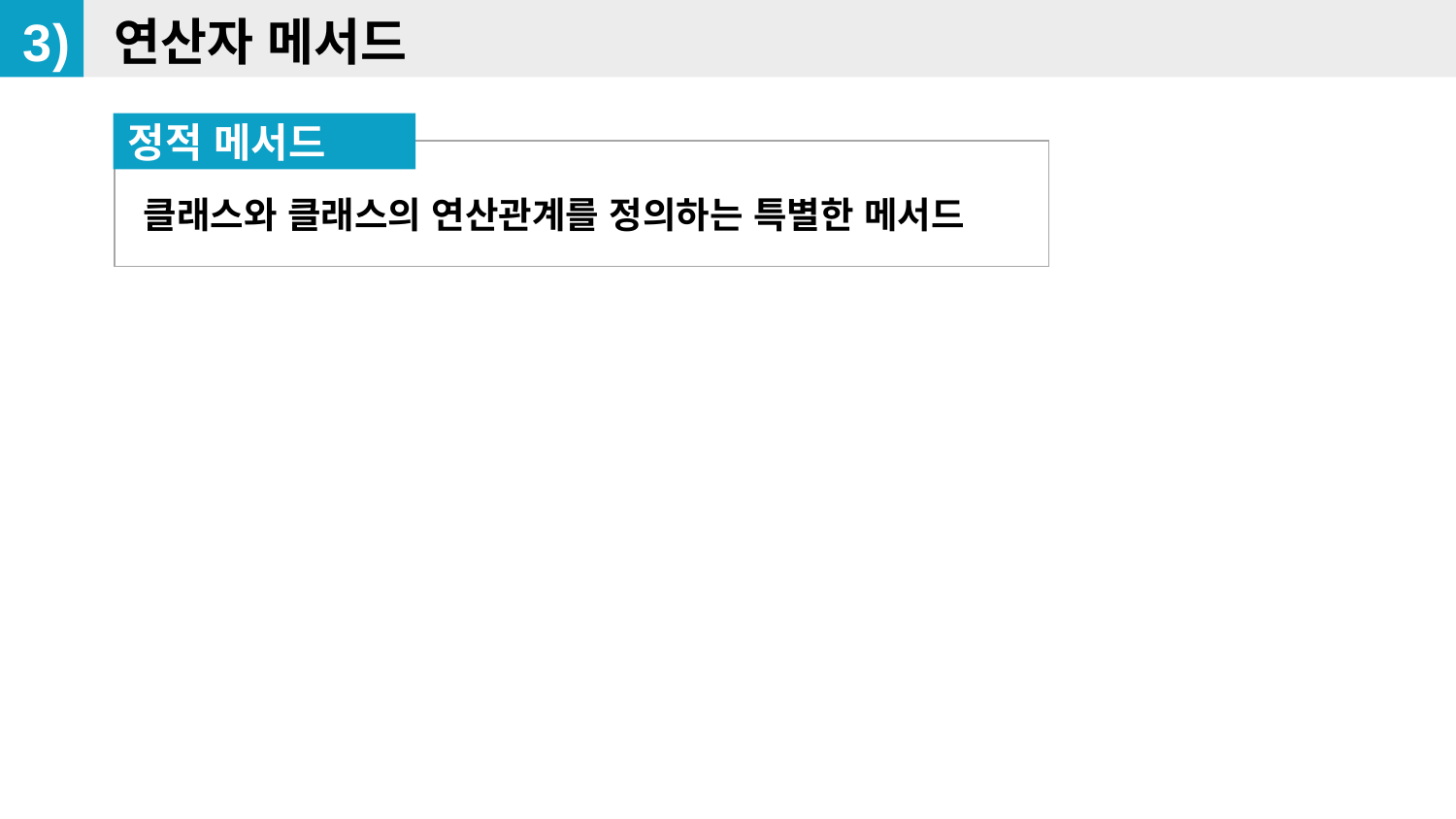

3)
연산자 메서드
정적 메서드
클래스와 클래스의 연산관계를 정의하는 특별한 메서드